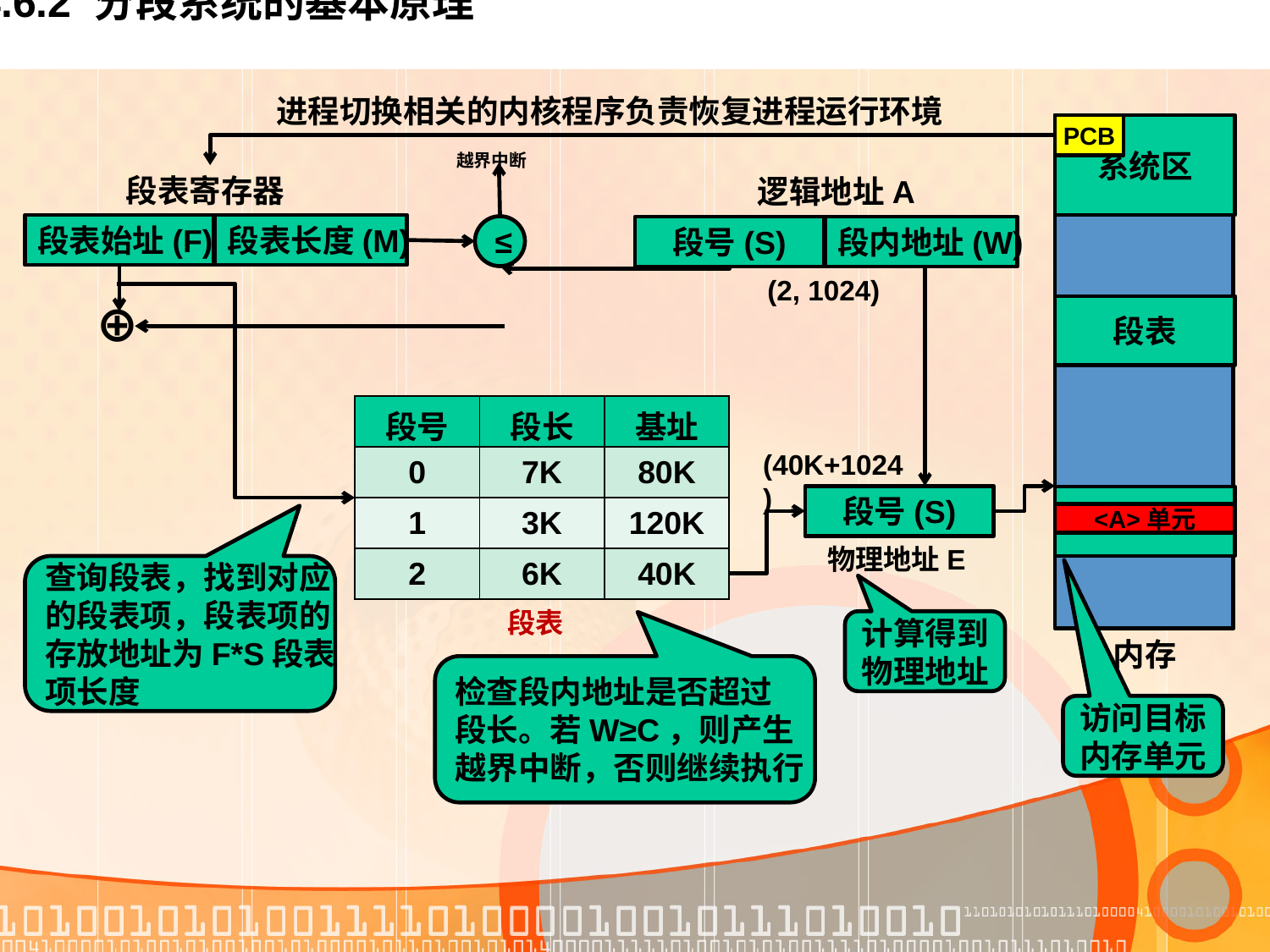

# 4.6.2 分段系统的基本原理
进程切换相关的内核程序负责恢复进程运行环境

系统区
PCB
越界中断
段表寄存器
逻辑地址A
段表始址(F)
段表长度(M)
≤
段号(S)
段内地址(W)
(2, 1024)
⊕
段表
| 段号 | 段长 | 基址 |
| --- | --- | --- |
| 0 | 7K | 80K |
| 1 | 3K | 120K |
| 2 | 6K | 40K |
(40K+1024)
段号(S)

<A>单元
物理地址E
查询段表，找到对应
的段表项，段表项的
存放地址为F*S段表
项长度
段表
计算得到
物理地址
内存
检查段内地址是否超过
段长。若W≥C，则产生
越界中断，否则继续执行
访问目标
内存单元